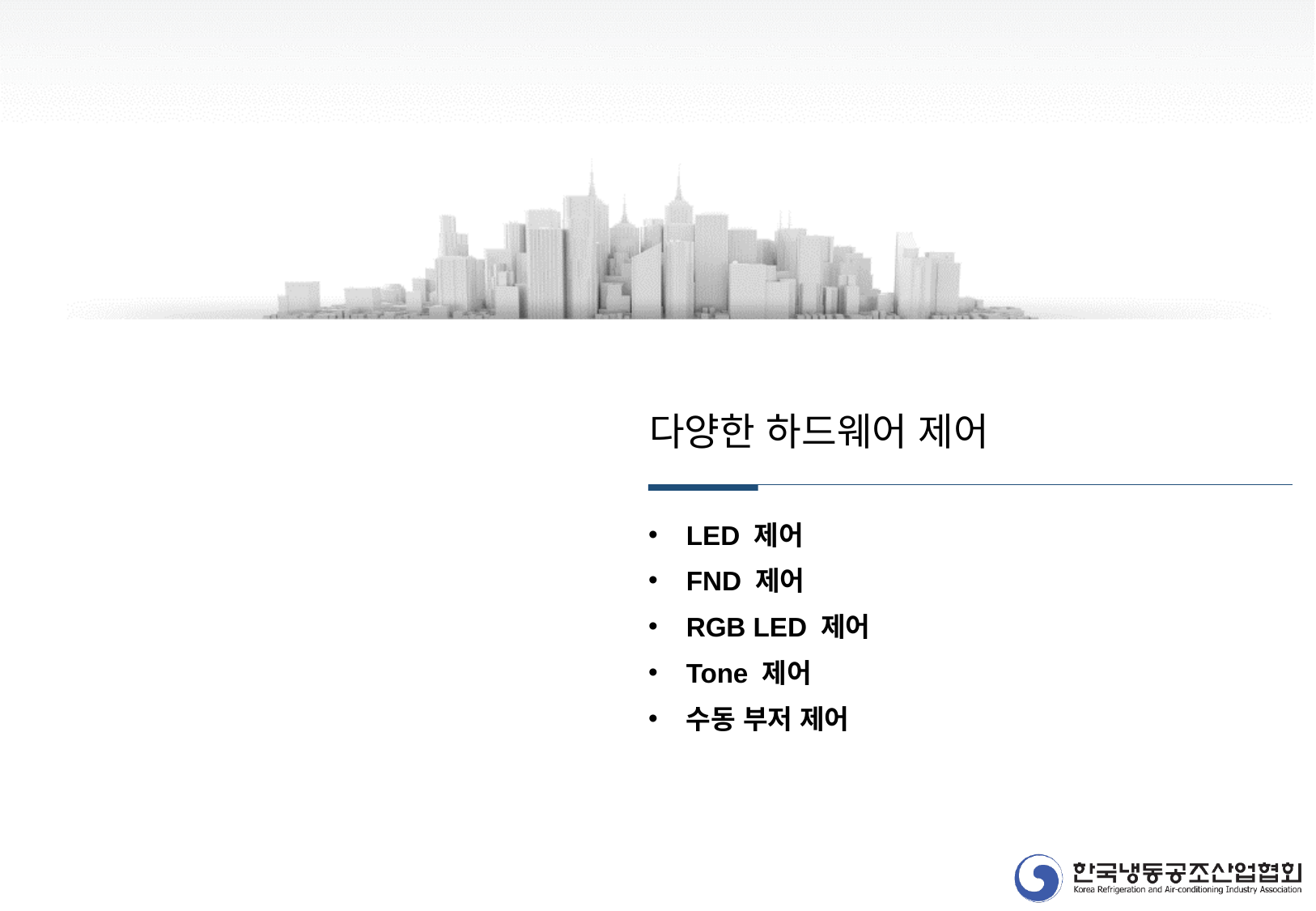

다양한 하드웨어 제어
LED 제어
FND 제어
RGB LED 제어
Tone 제어
수동 부저 제어